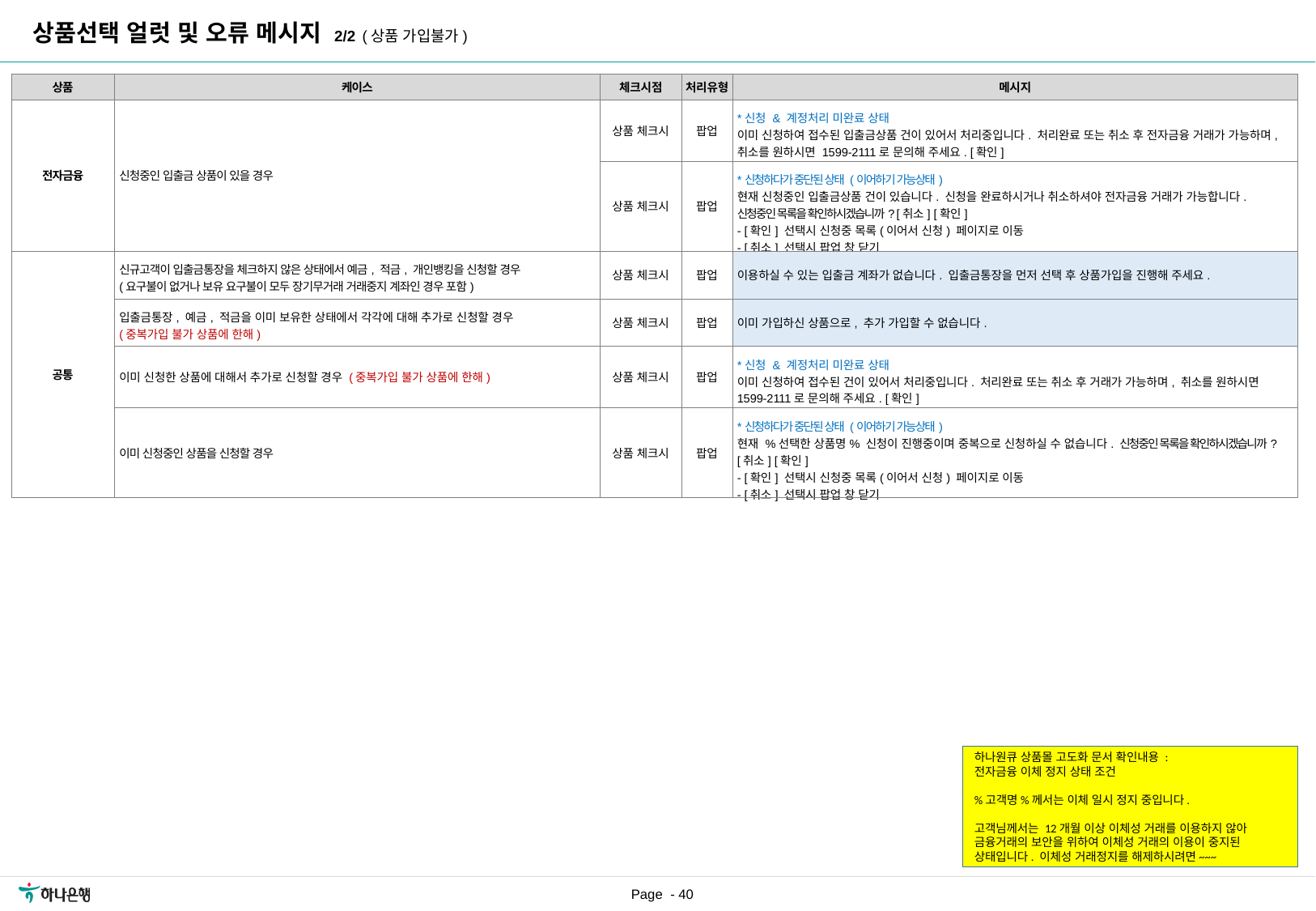

상품선택 얼럿 및 오류 메시지 2/2 (상품 가입불가)

[수정요약] 2023.06.26
알럿 문구 카피 수정
(파란색 셀)
| 상품 | 케이스 | 체크시점 | 처리유형 | 메시지 |
| --- | --- | --- | --- | --- |
| 전자금융 | 신청중인 입출금 상품이 있을 경우 | 상품 체크시 | 팝업 | \*신청 & 계정처리 미완료 상태 이미 신청하여 접수된 입출금상품 건이 있어서 처리중입니다. 처리완료 또는 취소 후 전자금융 거래가 가능하며, 취소를 원하시면 1599-2111로 문의해 주세요. [확인] |
|  |  | 상품 체크시 | 팝업 | \*신청하다가 중단된 상태 (이어하기 가능상태) 현재 신청중인 입출금상품 건이 있습니다. 신청을 완료하시거나 취소하셔야 전자금융 거래가 가능합니다. 신청중인 목록을 확인하시겠습니까? [취소] [확인] - [확인] 선택시 신청중 목록(이어서 신청) 페이지로 이동 - [취소] 선택시 팝업 창 닫기 |
| 공통 | 신규고객이 입출금통장을 체크하지 않은 상태에서 예금, 적금, 개인뱅킹을 신청할 경우 (요구불이 없거나 보유 요구불이 모두 장기무거래 거래중지 계좌인 경우 포함) | 상품 체크시 | 팝업 | 이용하실 수 있는 입출금 계좌가 없습니다. 입출금통장을 먼저 선택 후 상품가입을 진행해 주세요. |
|  | 입출금통장, 예금, 적금을 이미 보유한 상태에서 각각에 대해 추가로 신청할 경우 (중복가입 불가 상품에 한해) | 상품 체크시 | 팝업 | 이미 가입하신 상품으로, 추가 가입할 수 없습니다. |
|  | 이미 신청한 상품에 대해서 추가로 신청할 경우 (중복가입 불가 상품에 한해) | 상품 체크시 | 팝업 | \*신청 & 계정처리 미완료 상태 이미 신청하여 접수된 건이 있어서 처리중입니다. 처리완료 또는 취소 후 거래가 가능하며, 취소를 원하시면 1599-2111로 문의해 주세요. [확인] |
|  | 이미 신청중인 상품을 신청할 경우 | 상품 체크시 | 팝업 | \*신청하다가 중단된 상태 (이어하기 가능상태) 현재 %선택한 상품명% 신청이 진행중이며 중복으로 신청하실 수 없습니다. 신청중인 목록을 확인하시겠습니까? [취소] [확인] - [확인] 선택시 신청중 목록(이어서 신청) 페이지로 이동 - [취소] 선택시 팝업 창 닫기 |
하나원큐 상품몰 고도화 문서 확인내용 :
전자금융 이체 정지 상태 조건

%고객명%께서는 이체 일시 정지 중입니다.

고객님께서는 12개월 이상 이체성 거래를 이용하지 않아 금융거래의 보안을 위하여 이체성 거래의 이용이 중지된 상태입니다. 이체성 거래정지를 해제하시려면~~~